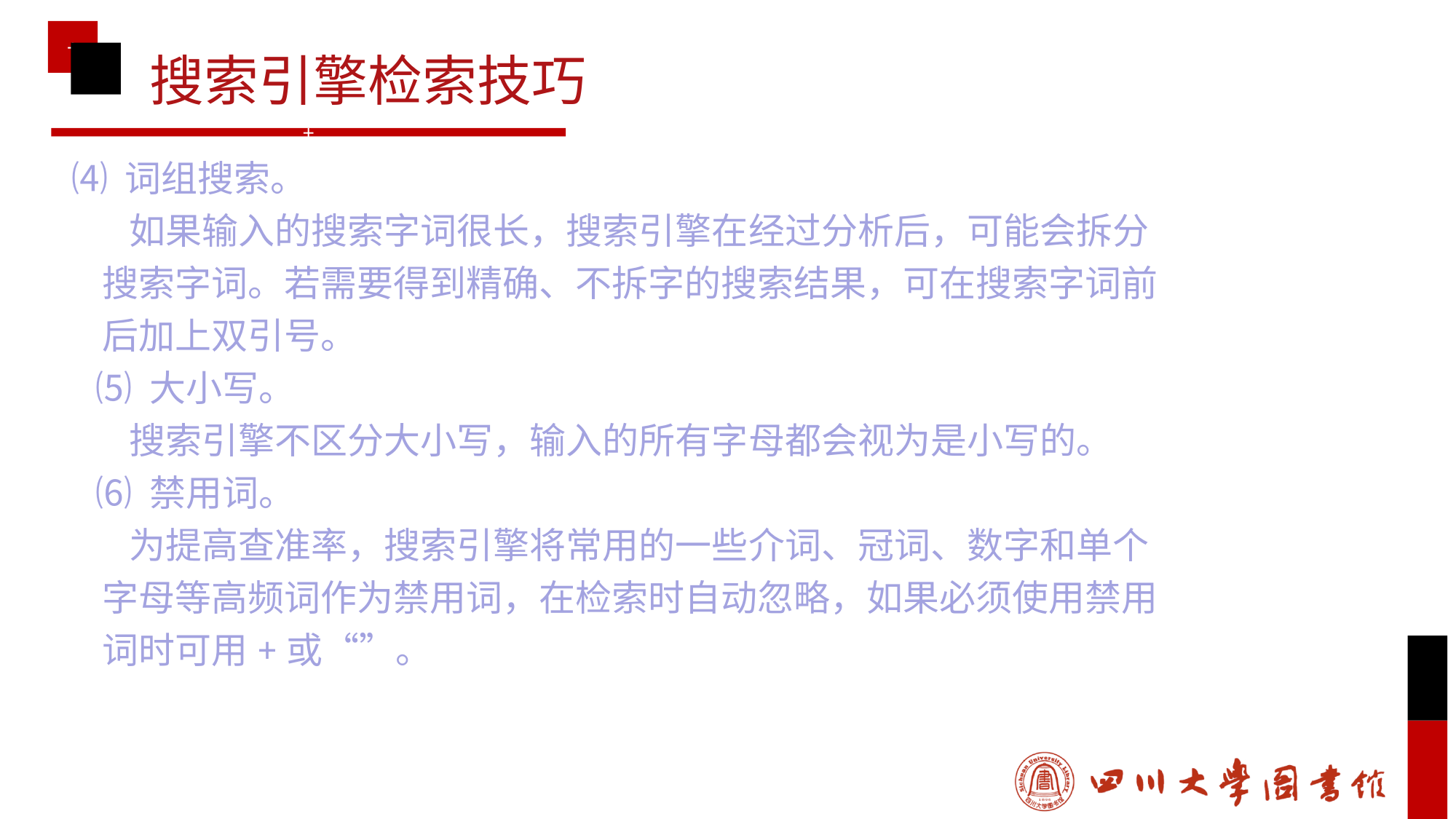

搜索引擎检索技巧
#
⑷ 词组搜索。
      如果输入的搜索字词很长，搜索引擎在经过分析后，可能会拆分搜索字词。若需要得到精确、不拆字的搜索结果，可在搜索字词前后加上双引号。
   ⑸ 大小写。
      搜索引擎不区分大小写，输入的所有字母都会视为是小写的。
   ⑹ 禁用词。
      为提高查准率，搜索引擎将常用的一些介词、冠词、数字和单个字母等高频词作为禁用词，在检索时自动忽略，如果必须使用禁用词时可用+或“”。